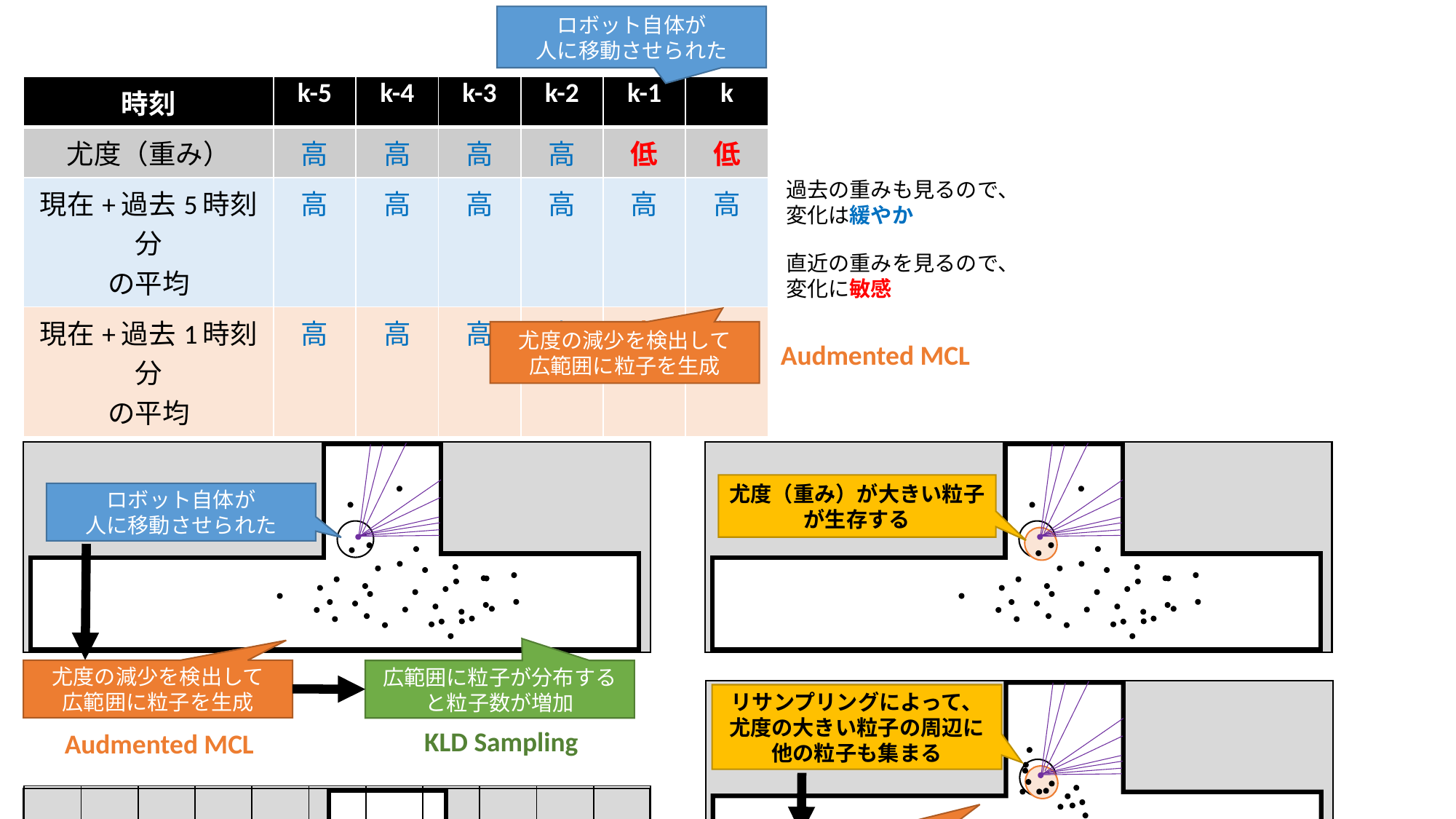

ロボット自体が
人に移動させられた
| 時刻 | k-5 | k-4 | k-3 | k-2 | k-1 | k |
| --- | --- | --- | --- | --- | --- | --- |
| 尤度（重み） | 高 | 高 | 高 | 高 | 低 | 低 |
| 現在+過去5時刻分 の平均 | 高 | 高 | 高 | 高 | 高 | 高 |
| 現在+過去1時刻分 の平均 | 高 | 高 | 高 | 高 | 中 | 低 |
過去の重みも見るので、
変化は緩やか
直近の重みを見るので、
変化に敏感
尤度の減少を検出して
広範囲に粒子を生成
Audmented MCL

尤度（重み）が大きい粒子
が生存する
ロボット自体が
人に移動させられた

尤度の減少を検出して
広範囲に粒子を生成
広範囲に粒子が分布すると粒子数が増加

リサンプリングによって、
尤度の大きい粒子の周辺に
他の粒子も集まる
KLD Sampling
Audmented MCL

|  |  |  |  |  |  |  |  |  |  |  |
| --- | --- | --- | --- | --- | --- | --- | --- | --- | --- | --- |
|  |  |  |  |  |  |  |  |  |  |  |
|  |  |  |  |  |  |  |  |  |  |  |
|  |  |  |  |  |  |  |  |  |  |  |
|  |  |  |  |  |  |  |  |  |  |  |

過去に比べて尤度が
増加するので、ランダム
粒子の生成を抑制
粒子の分布が集中する
ため粒子数を減少